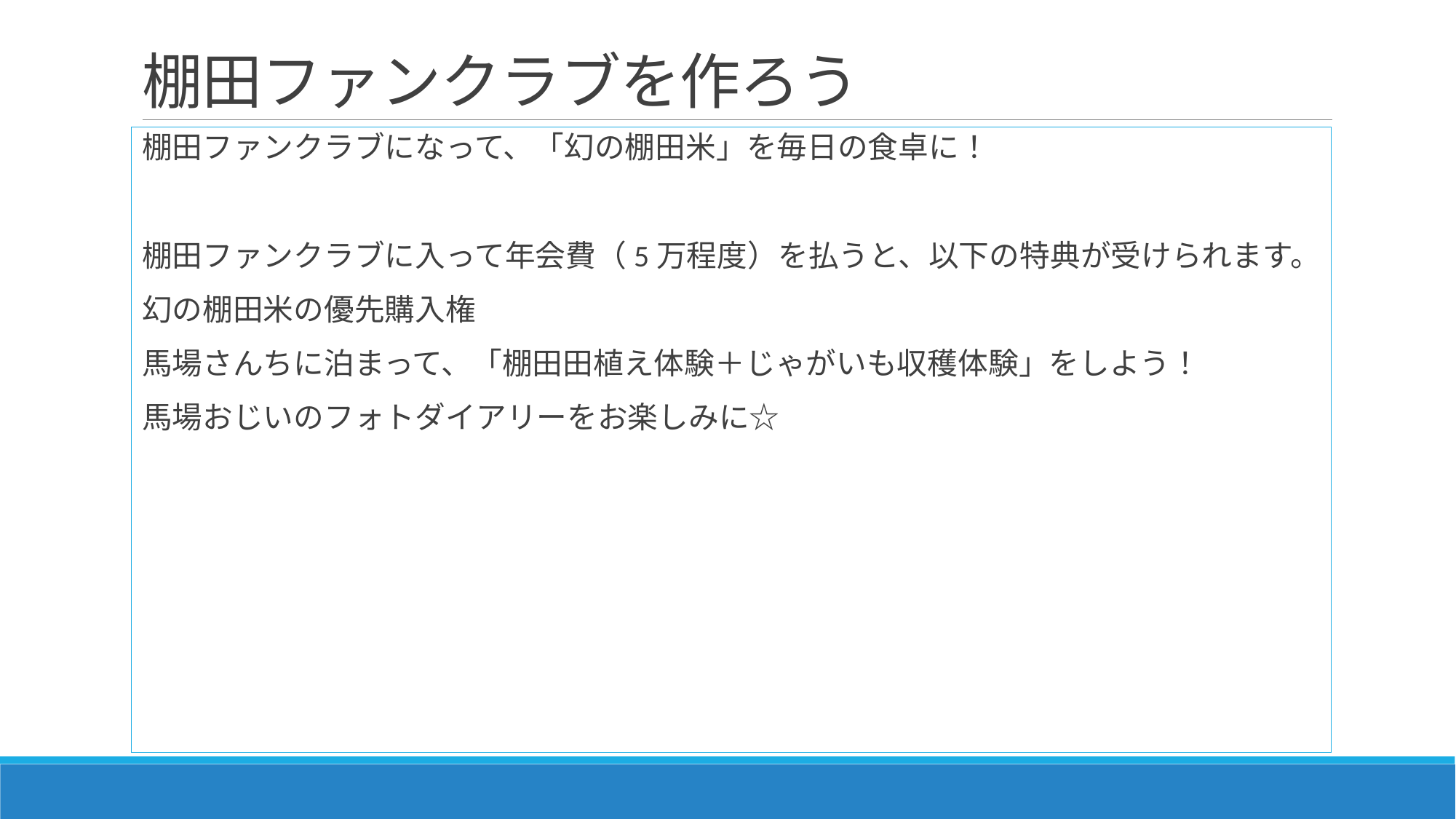

# 棚田ファンクラブを作ろう
棚田ファンクラブになって、「幻の棚田米」を毎日の食卓に！

棚田ファンクラブに入って年会費（5万程度）を払うと、以下の特典が受けられます。
幻の棚田米の優先購入権
馬場さんちに泊まって、「棚田田植え体験＋じゃがいも収穫体験」をしよう！
馬場おじいのフォトダイアリーをお楽しみに☆